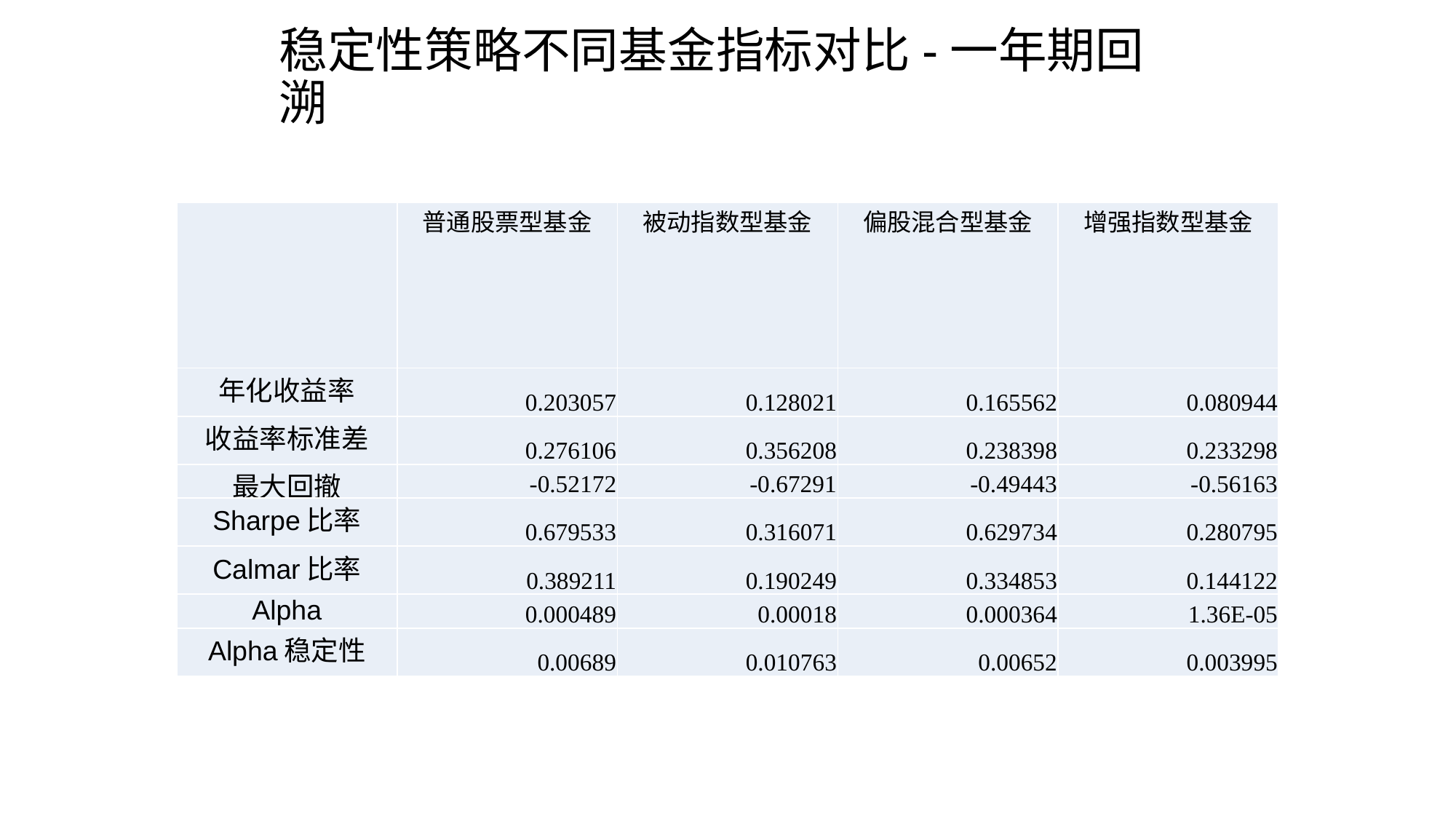

# 稳定性策略不同基金指标对比-一年期回溯
|  | 普通股票型基金 | 被动指数型基金 | 偏股混合型基金 | 增强指数型基金 |
| --- | --- | --- | --- | --- |
| 年化收益率 | 0.203057 | 0.128021 | 0.165562 | 0.080944 |
| 收益率标准差 | 0.276106 | 0.356208 | 0.238398 | 0.233298 |
| 最大回撤 | -0.52172 | -0.67291 | -0.49443 | -0.56163 |
| Sharpe比率 | 0.679533 | 0.316071 | 0.629734 | 0.280795 |
| Calmar比率 | 0.389211 | 0.190249 | 0.334853 | 0.144122 |
| Alpha | 0.000489 | 0.00018 | 0.000364 | 1.36E-05 |
| Alpha稳定性 | 0.00689 | 0.010763 | 0.00652 | 0.003995 |